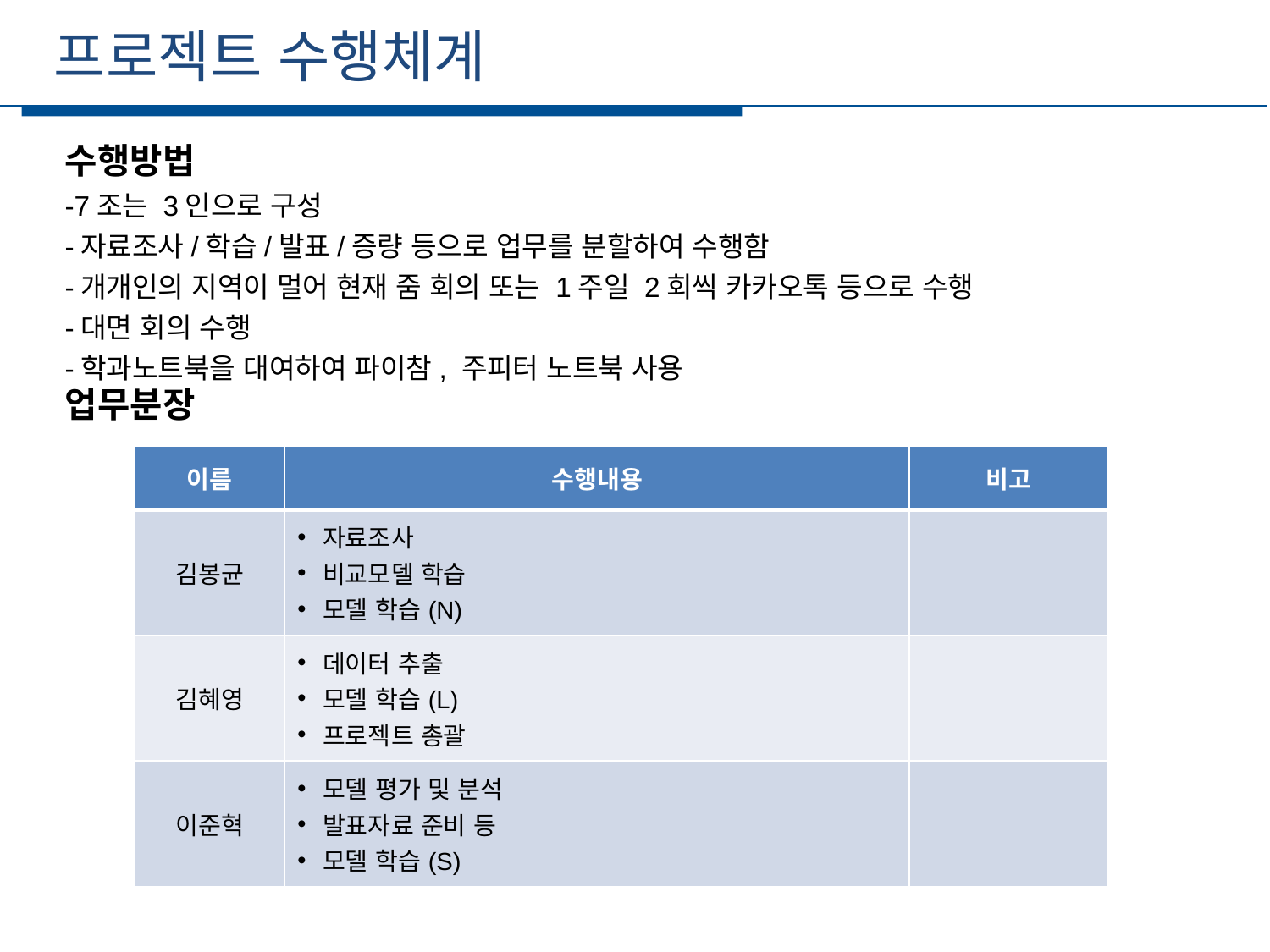

프로젝트 수행체계
세부일정

수행방법
-7조는 3인으로 구성
-자료조사/학습/발표/증량 등으로 업무를 분할하여 수행함
-개개인의 지역이 멀어 현재 줌 회의 또는 1주일 2회씩 카카오톡 등으로 수행
-대면 회의 수행
-학과노트북을 대여하여 파이참, 주피터 노트북 사용
업무분장

| 이름 | 수행내용 | 비고 |
| --- | --- | --- |
| 김봉균 | 자료조사 비교모델 학습 모델 학습(N) |  |
| 김혜영 | 데이터 추출 모델 학습(L) 프로젝트 총괄 |  |
| 이준혁 | 모델 평가 및 분석 발표자료 준비 등 모델 학습(S) |  |